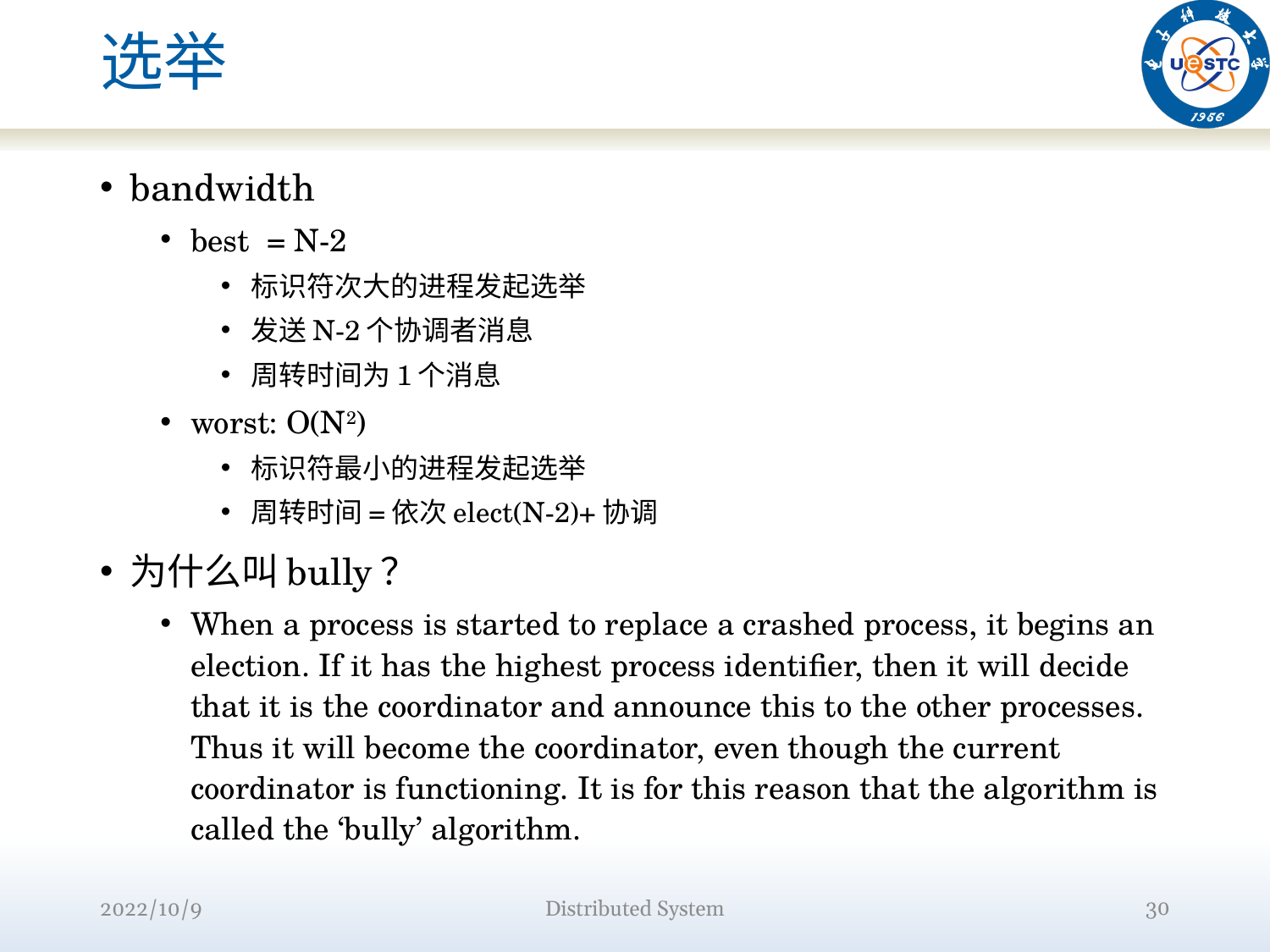

# 选举
bandwidth
best  = N-2
标识符次大的进程发起选举
发送N-2个协调者消息
周转时间为1个消息
worst: O(N2)
标识符最小的进程发起选举
周转时间=依次elect(N-2)+协调者消息(1)
为什么叫bully？
When a process is started to replace a crashed process, it begins an election. If it has the highest process identifier, then it will decide that it is the coordinator and announce this to the other processes. Thus it will become the coordinator, even though the current coordinator is functioning. It is for this reason that the algorithm is called the ‘bully’ algorithm.

2022/10/9
Distributed System
30